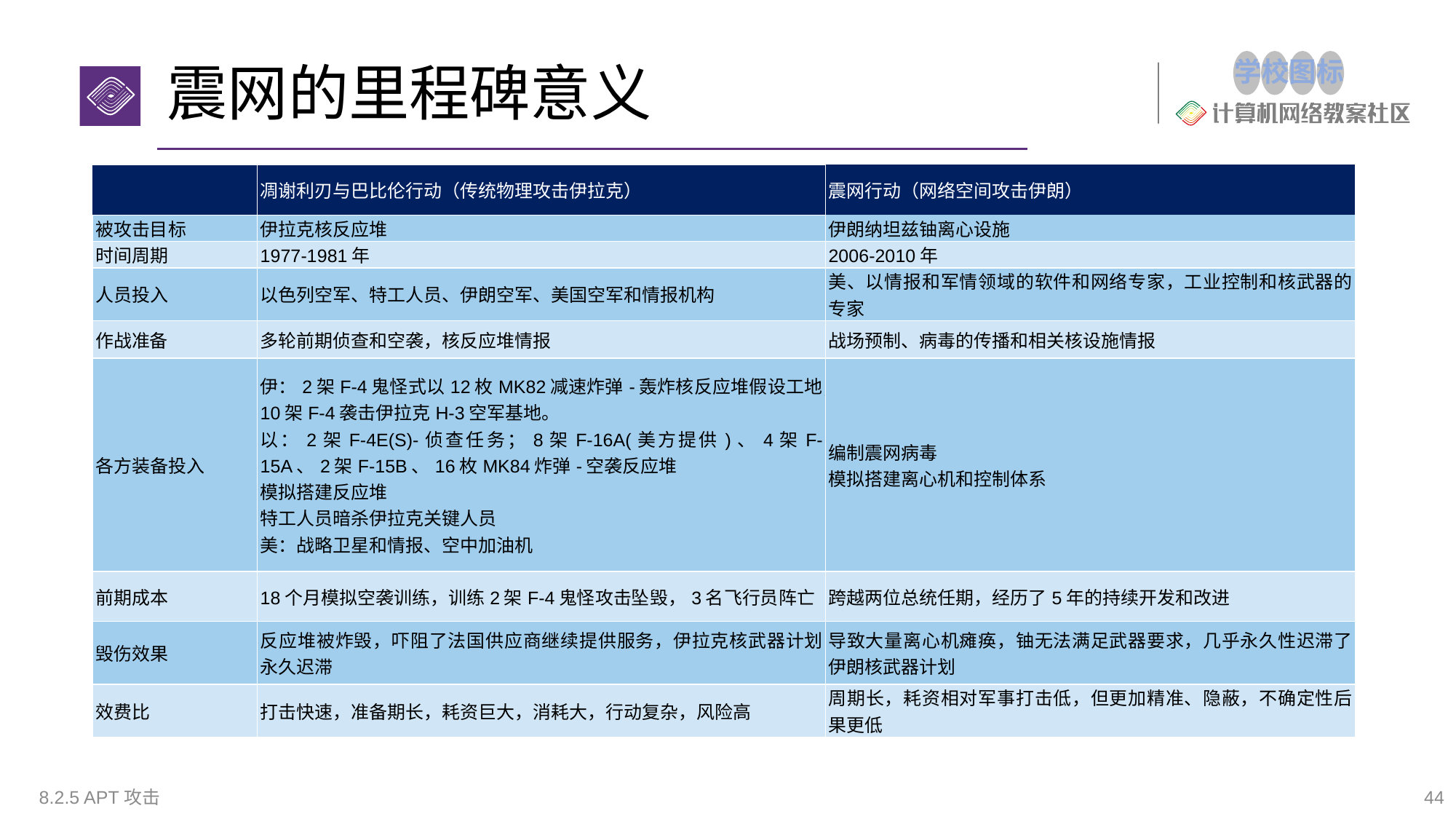

# 震网的里程碑意义
|  | 凋谢利刃与巴比伦行动（传统物理攻击伊拉克） | 震网行动（网络空间攻击伊朗） |
| --- | --- | --- |
| 被攻击目标 | 伊拉克核反应堆 | 伊朗纳坦兹铀离心设施 |
| 时间周期 | 1977-1981年 | 2006-2010年 |
| 人员投入 | 以色列空军、特工人员、伊朗空军、美国空军和情报机构 | 美、以情报和军情领域的软件和网络专家，工业控制和核武器的专家 |
| 作战准备 | 多轮前期侦查和空袭，核反应堆情报 | 战场预制、病毒的传播和相关核设施情报 |
| 各方装备投入 | 伊：2架F-4鬼怪式以12枚MK82减速炸弹-轰炸核反应堆假设工地；10架F-4袭击伊拉克H-3空军基地。 以：2架F-4E(S)-侦查任务；8架F-16A(美方提供)、4架F-15A、2架F-15B、16枚MK84炸弹-空袭反应堆 模拟搭建反应堆 特工人员暗杀伊拉克关键人员 美：战略卫星和情报、空中加油机 | 编制震网病毒 模拟搭建离心机和控制体系 |
| 前期成本 | 18个月模拟空袭训练，训练2架F-4鬼怪攻击坠毁，3名飞行员阵亡 | 跨越两位总统任期，经历了5年的持续开发和改进 |
| 毁伤效果 | 反应堆被炸毁，吓阻了法国供应商继续提供服务，伊拉克核武器计划永久迟滞 | 导致大量离心机瘫痪，铀无法满足武器要求，几乎永久性迟滞了伊朗核武器计划 |
| 效费比 | 打击快速，准备期长，耗资巨大，消耗大，行动复杂，风险高 | 周期长，耗资相对军事打击低，但更加精准、隐蔽，不确定性后果更低 |

8.2.5 APT攻击
44